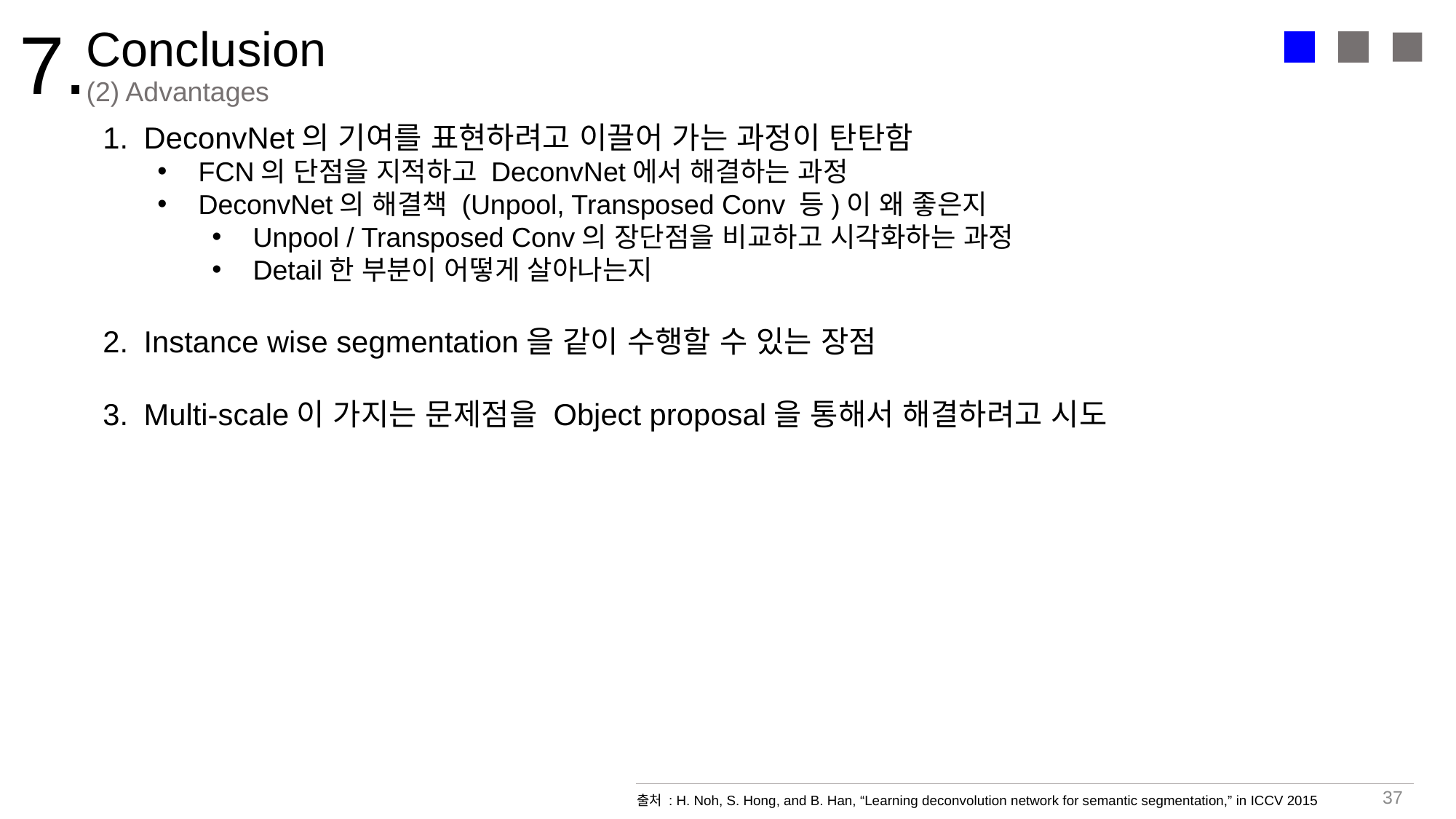

7.
Conclusion

(2) Advantages
DeconvNet의 기여를 표현하려고 이끌어 가는 과정이 탄탄함
FCN의 단점을 지적하고 DeconvNet에서 해결하는 과정
DeconvNet의 해결책 (Unpool, Transposed Conv 등)이 왜 좋은지
Unpool / Transposed Conv의 장단점을 비교하고 시각화하는 과정
Detail한 부분이 어떻게 살아나는지

Instance wise segmentation을 같이 수행할 수 있는 장점

Multi-scale이 가지는 문제점을 Object proposal을 통해서 해결하려고 시도

37
출처 : H. Noh, S. Hong, and B. Han, “Learning deconvolution network for semantic segmentation,” in ICCV 2015